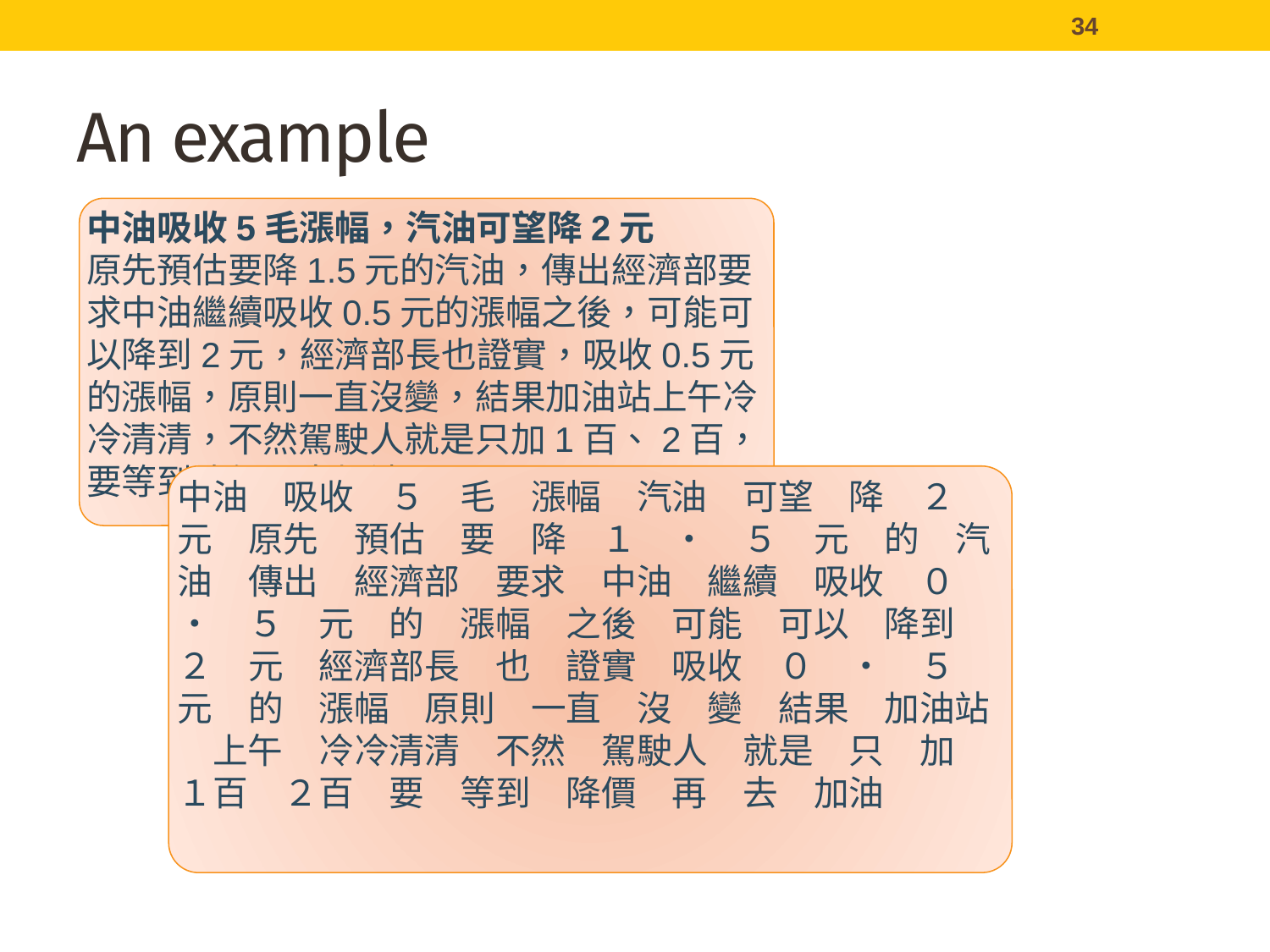

34
# An example
中油吸收5毛漲幅，汽油可望降2元
原先預估要降1.5元的汽油，傳出經濟部要求中油繼續吸收0.5元的漲幅之後，可能可以降到2元，經濟部長也證實，吸收0.5元的漲幅，原則一直沒變，結果加油站上午冷冷清清，不然駕駛人就是只加1百、2百，要等到降價再去加油。
中油　吸收　５　毛　漲幅　汽油　可望　降　２　元　原先　預估　要　降　１　‧　５　元　的　汽油　傳出　經濟部　要求　中油　繼續　吸收　０　‧　５　元　的　漲幅　之後　可能　可以　降到　２　元　經濟部長　也　證實　吸收　０　‧　５　元　的　漲幅　原則　一直　沒　變　結果　加油站　上午　冷冷清清　不然　駕駛人　就是　只　加　１百　２百　要　等到　降價　再　去　加油